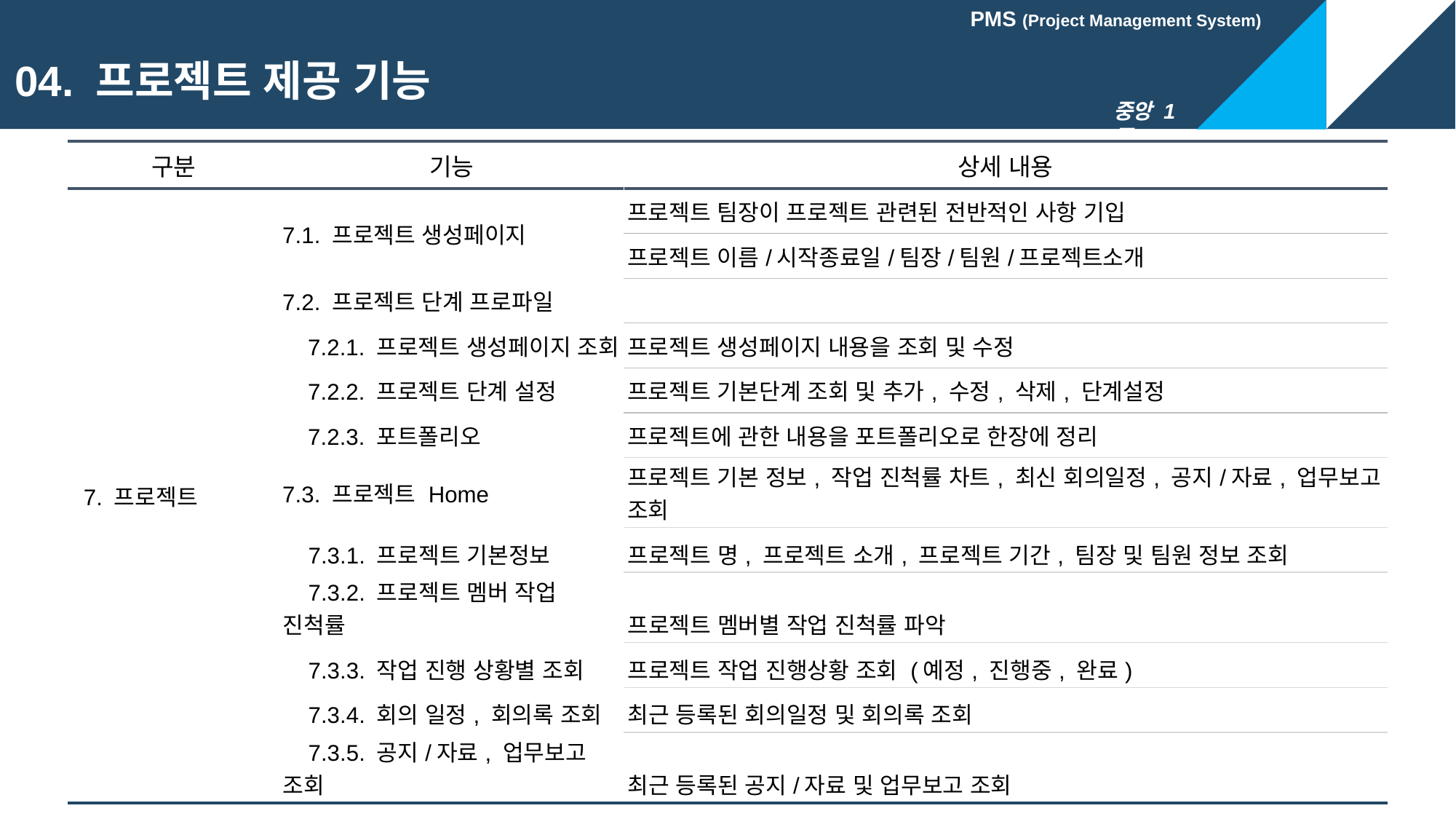

04. 프로젝트 제공 기능
| 구분 | 기능 | 상세 내용 |
| --- | --- | --- |
| 7. 프로젝트 | 7.1. 프로젝트 생성페이지 | 프로젝트 팀장이 프로젝트 관련된 전반적인 사항 기입 |
|  |  | 프로젝트 이름/시작종료일/팀장/팀원/프로젝트소개 |
|  | 7.2. 프로젝트 단계 프로파일 |  |
|  | 7.2.1. 프로젝트 생성페이지 조회 | 프로젝트 생성페이지 내용을 조회 및 수정 |
|  | 7.2.2. 프로젝트 단계 설정 | 프로젝트 기본단계 조회 및 추가, 수정, 삭제, 단계설정 |
|  | 7.2.3. 포트폴리오 | 프로젝트에 관한 내용을 포트폴리오로 한장에 정리 |
| 7. 프로젝트 | 7.3. 프로젝트 Home | 프로젝트 기본 정보, 작업 진척률 차트, 최신 회의일정, 공지/자료, 업무보고 조회 |
|  | 7.3.1. 프로젝트 기본정보 | 프로젝트 명, 프로젝트 소개, 프로젝트 기간, 팀장 및 팀원 정보 조회 |
|  | 7.3.2. 프로젝트 멤버 작업 진척률 | 프로젝트 멤버별 작업 진척률 파악 |
|  | 7.3.3. 작업 진행 상황별 조회 | 프로젝트 작업 진행상황 조회 (예정, 진행중, 완료) |
|  | 7.3.4. 회의 일정, 회의록 조회 | 최근 등록된 회의일정 및 회의록 조회 |
|  | 7.3.5. 공지/자료, 업무보고 조회 | 최근 등록된 공지/자료 및 업무보고 조회 |